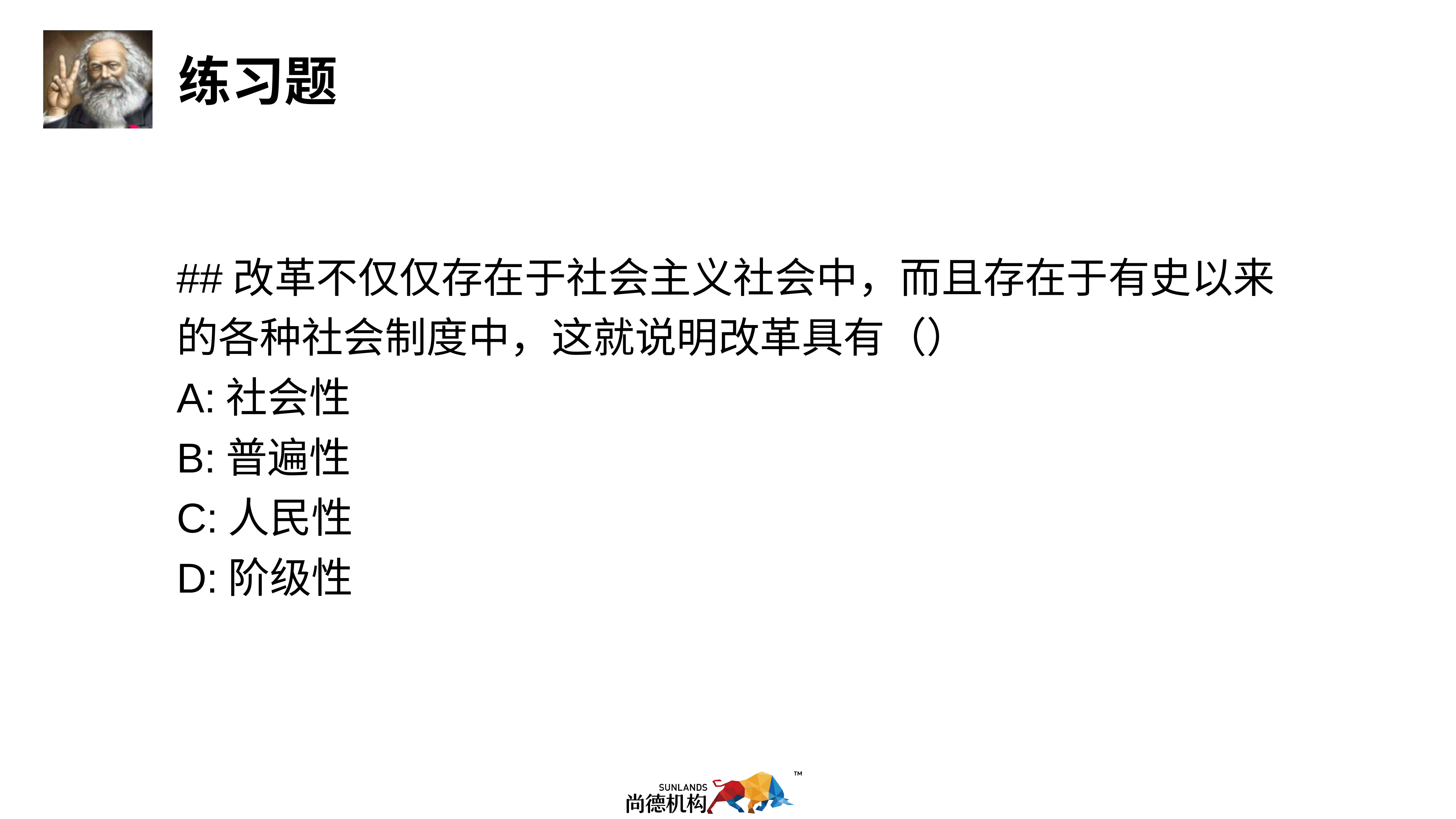

##改革不仅仅存在于社会主义社会中，而且存在于有史以来的各种社会制度中，这就说明改革具有（）
A:社会性
B:普遍性
C:人民性
D:阶级性